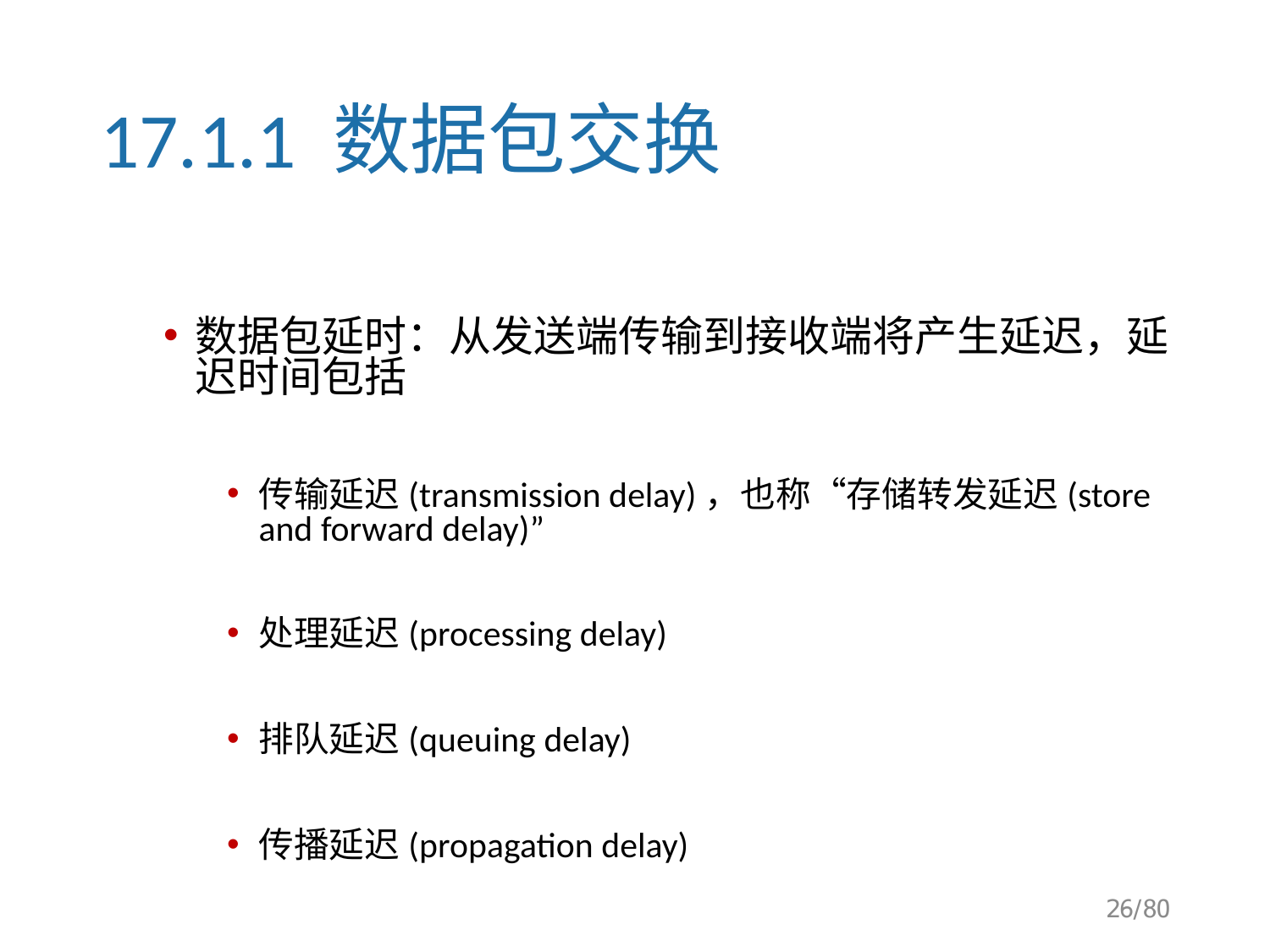

# 17.1.1 数据包交换

数据包延时：从发送端传输到接收端将产生延迟，延迟时间包括

传输延迟(transmission delay)，也称“存储转发延迟(store and forward delay)”

处理延迟(processing delay)

排队延迟(queuing delay)

传播延迟(propagation delay)
26/80